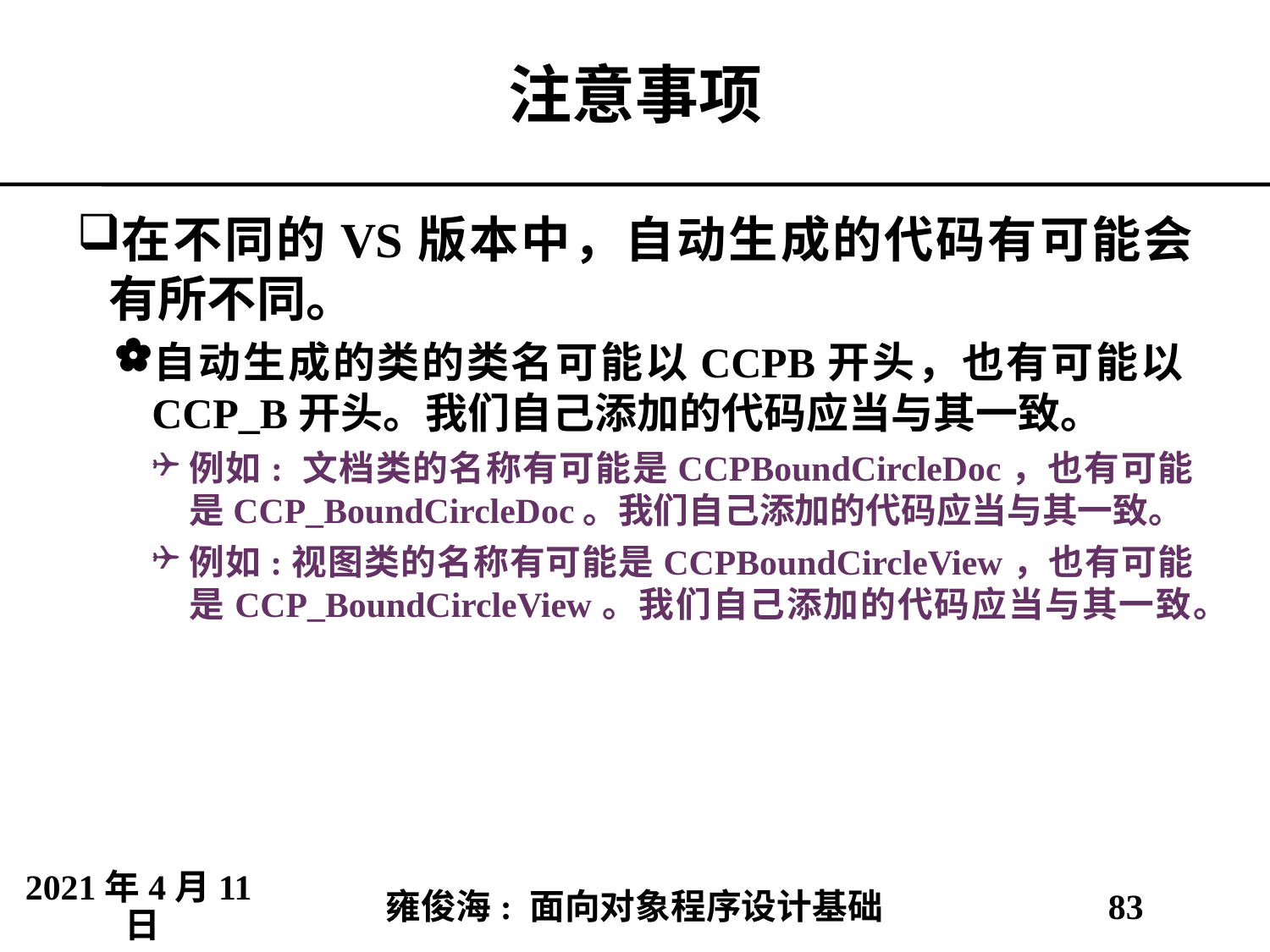

# 注意事项

在不同的VS版本中，自动生成的代码有可能会有所不同。
自动生成的类的类名可能以CCPB开头，也有可能以CCP_B开头。我们自己添加的代码应当与其一致。
例如: 文档类的名称有可能是CCPBoundCircleDoc，也有可能是CCP_BoundCircleDoc。我们自己添加的代码应当与其一致。
例如:视图类的名称有可能是CCPBoundCircleView，也有可能是CCP_BoundCircleView。我们自己添加的代码应当与其一致。
2021年4月11日
雍俊海: 面向对象程序设计基础
83